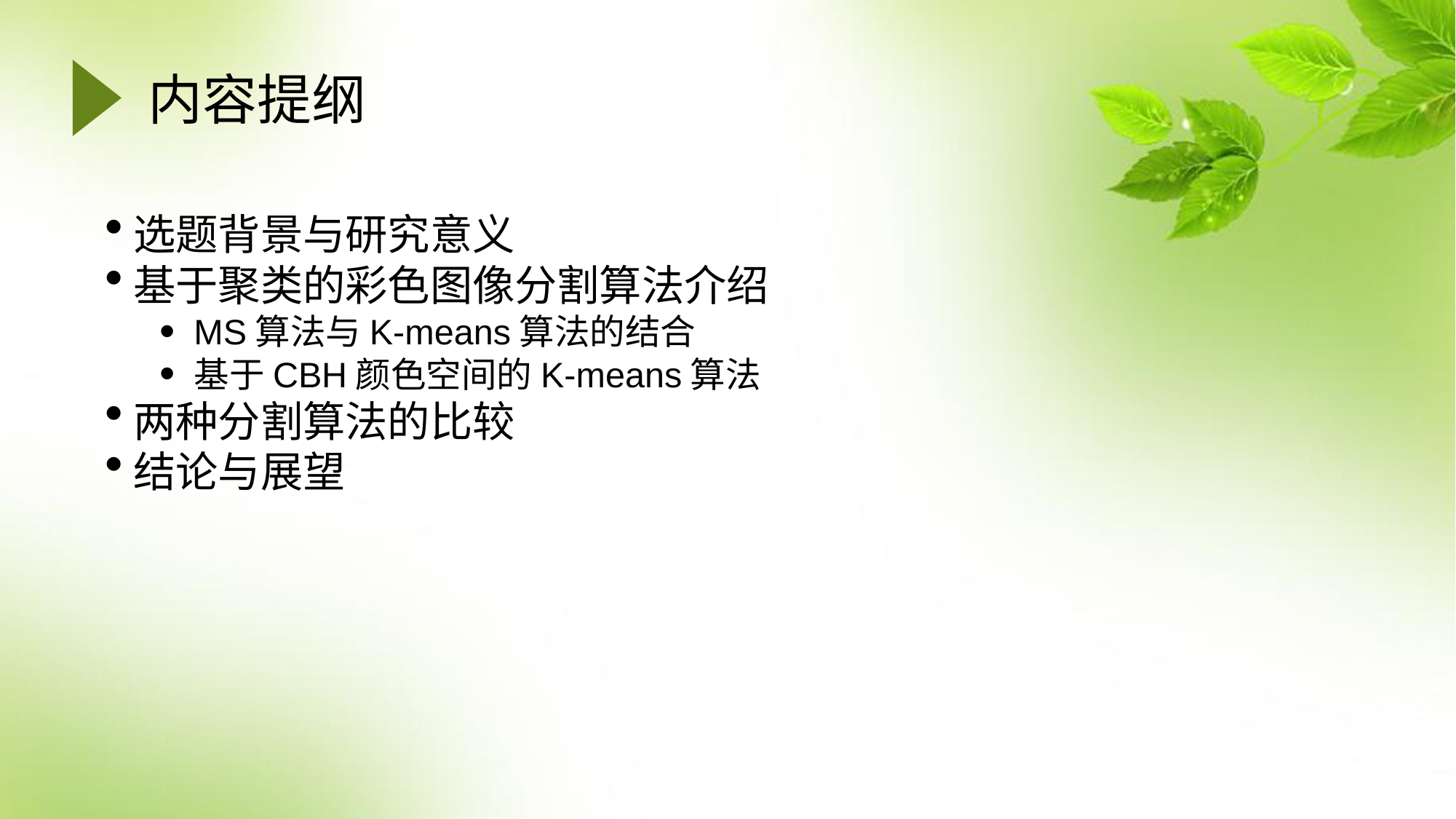

# 内容提纲
选题背景与研究意义
基于聚类的彩色图像分割算法介绍
MS算法与K-means算法的结合
基于CBH颜色空间的K-means算法
两种分割算法的比较
结论与展望